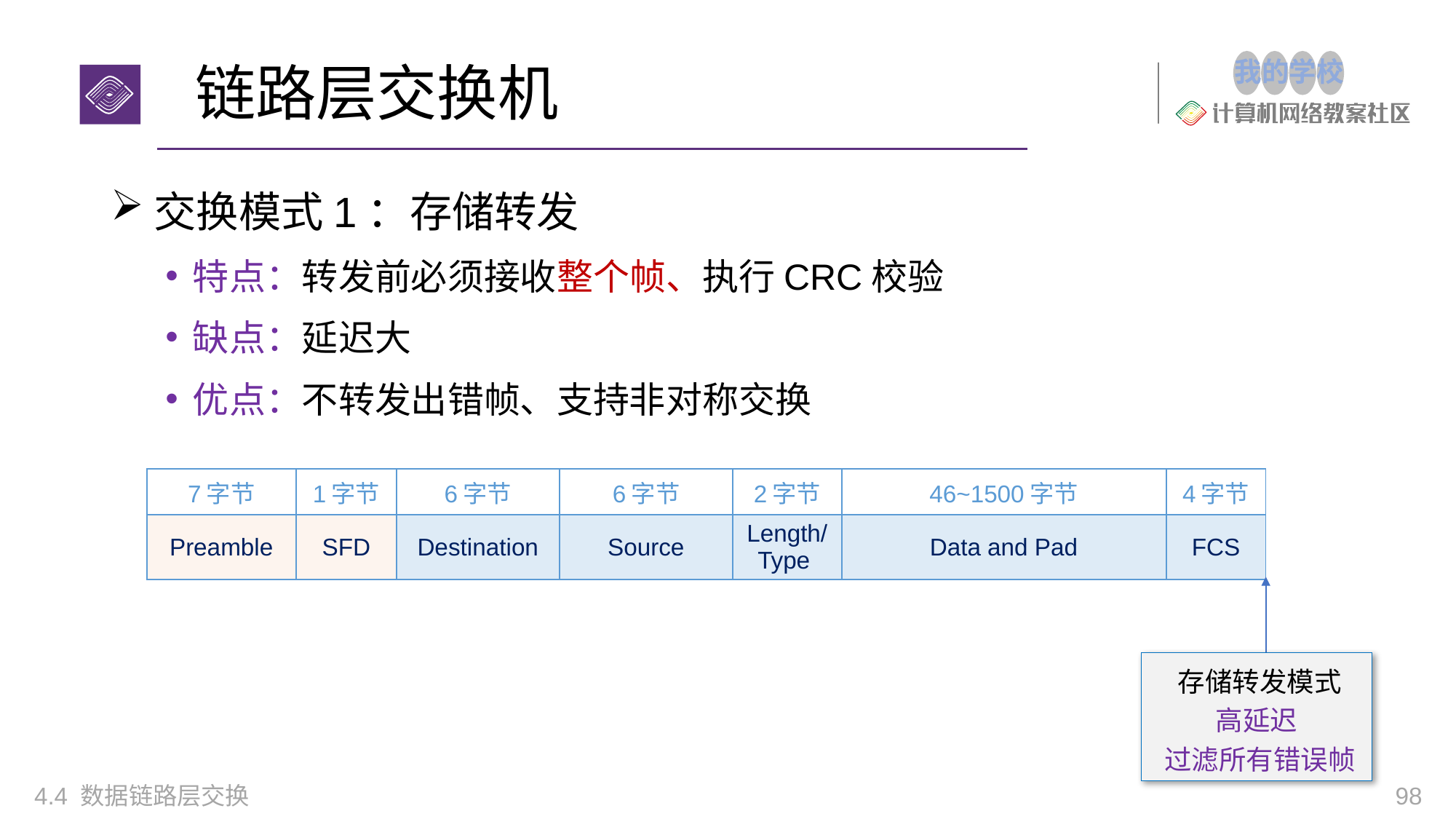

# 链路层交换机
交换模式1：存储转发
特点：转发前必须接收整个帧、执行CRC校验
缺点：延迟大
优点：不转发出错帧、支持非对称交换

| 7字节 | 1字节 | 6字节 | 6字节 | 2字节 | 46~1500字节 | 4字节 |
| --- | --- | --- | --- | --- | --- | --- |
| Preamble | SFD | Destination | Source | Length/Type | Data and Pad | FCS |
 存储转发模式
高延迟
 过滤所有错误帧
4.4 数据链路层交换
98